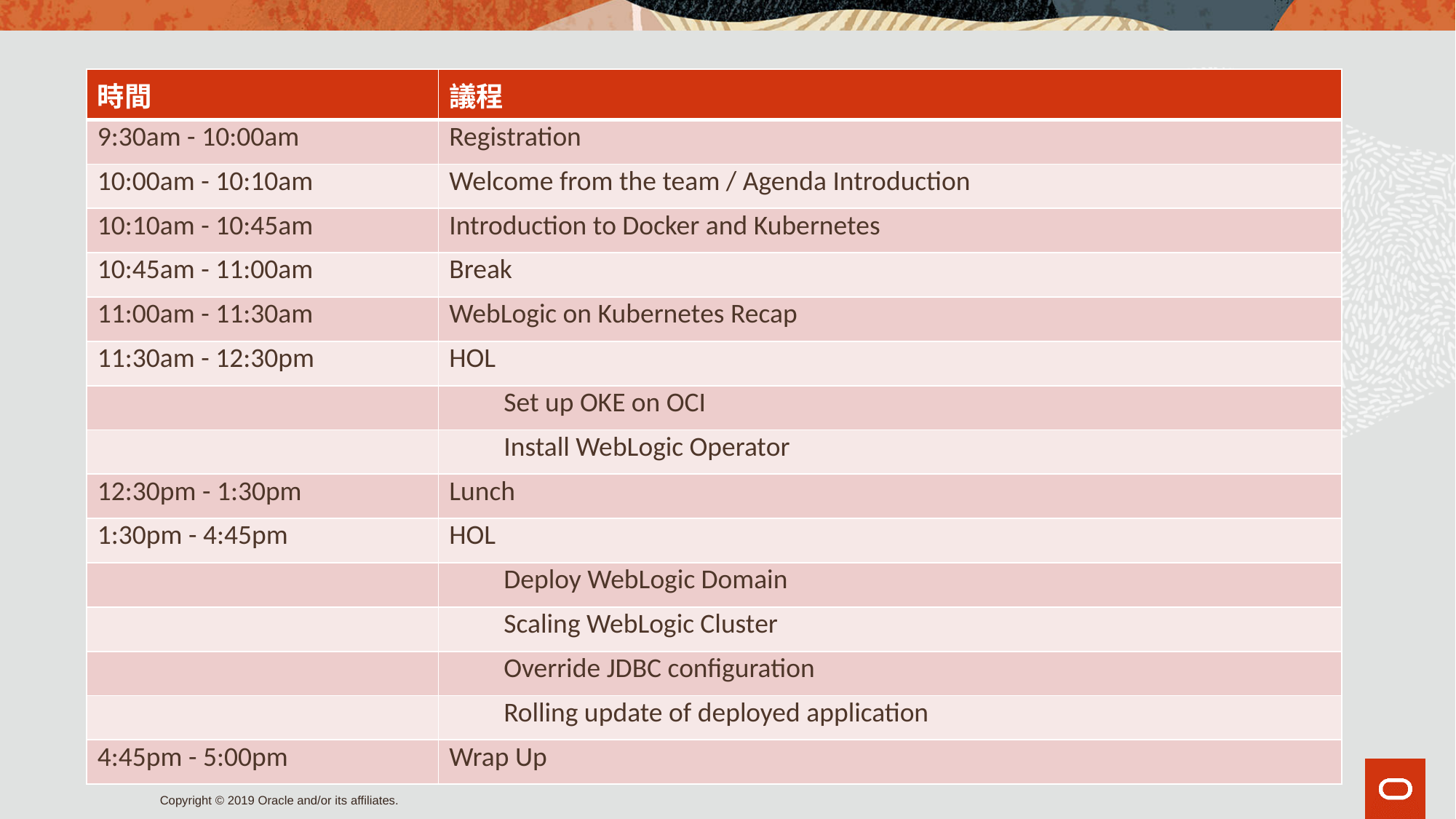

| 時間 | 議程 |
| --- | --- |
| 9:30am - 10:00am | Registration |
| 10:00am - 10:10am | Welcome from the team / Agenda Introduction |
| 10:10am - 10:45am | Introduction to Docker and Kubernetes |
| 10:45am - 11:00am | Break |
| 11:00am - 11:30am | WebLogic on Kubernetes Recap |
| 11:30am - 12:30pm | HOL |
|  | Set up OKE on OCI |
|  | Install WebLogic Operator |
| 12:30pm - 1:30pm | Lunch |
| 1:30pm - 4:45pm | HOL |
|  | Deploy WebLogic Domain |
|  | Scaling WebLogic Cluster |
|  | Override JDBC configuration |
|  | Rolling update of deployed application |
| 4:45pm - 5:00pm | Wrap Up |
Copyright © 2019 Oracle and/or its affiliates.